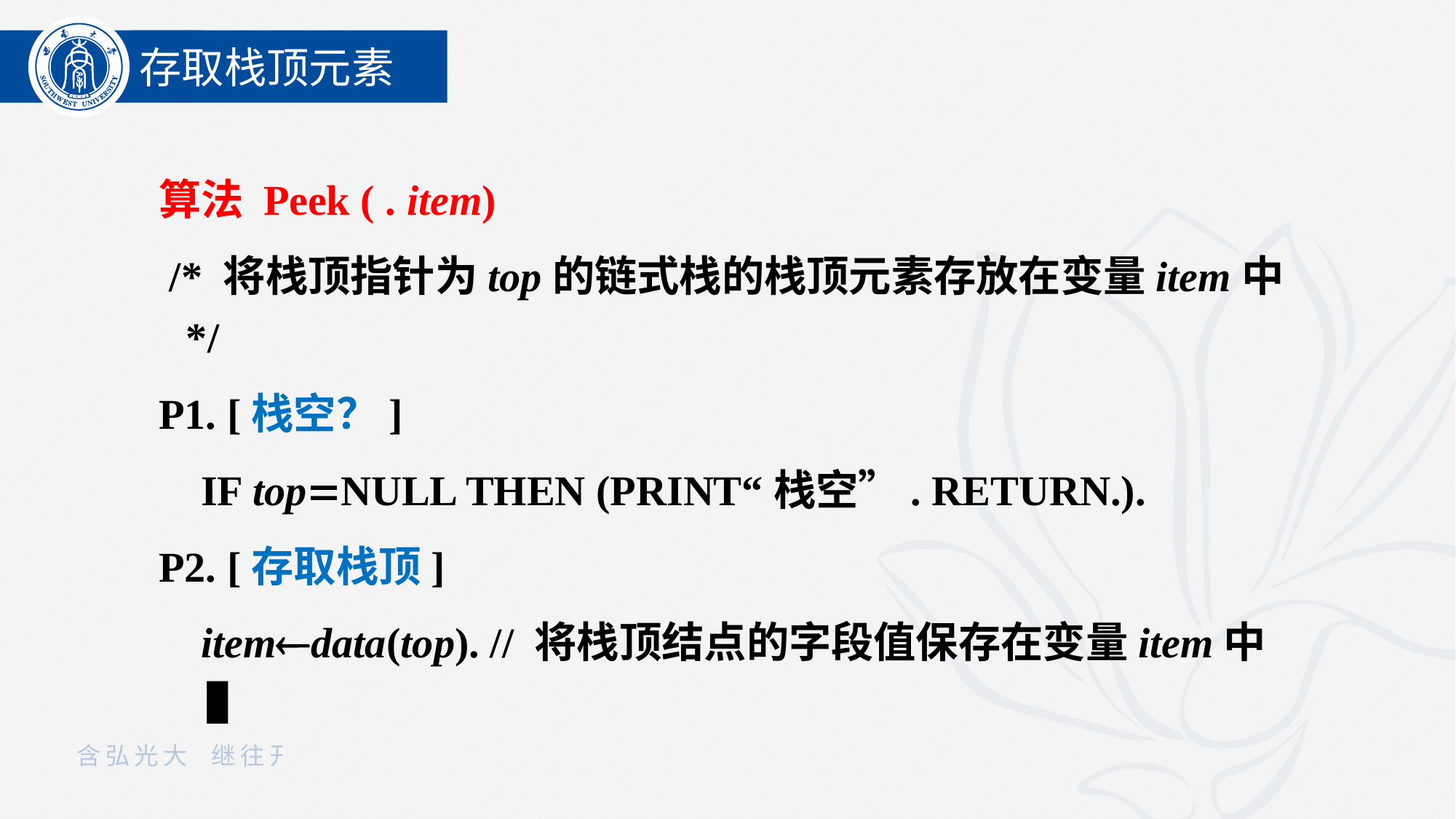

存取栈顶元素
算法 Peek ( . item)
 /* 将栈顶指针为top的链式栈的栈顶元素存放在变量item中*/
P1. [栈空？]
    IF top=NULL THEN (PRINT“栈空”. RETURN.).
P2. [存取栈顶]
    item←data(top). // 将栈顶结点的字段值保存在变量item中▐